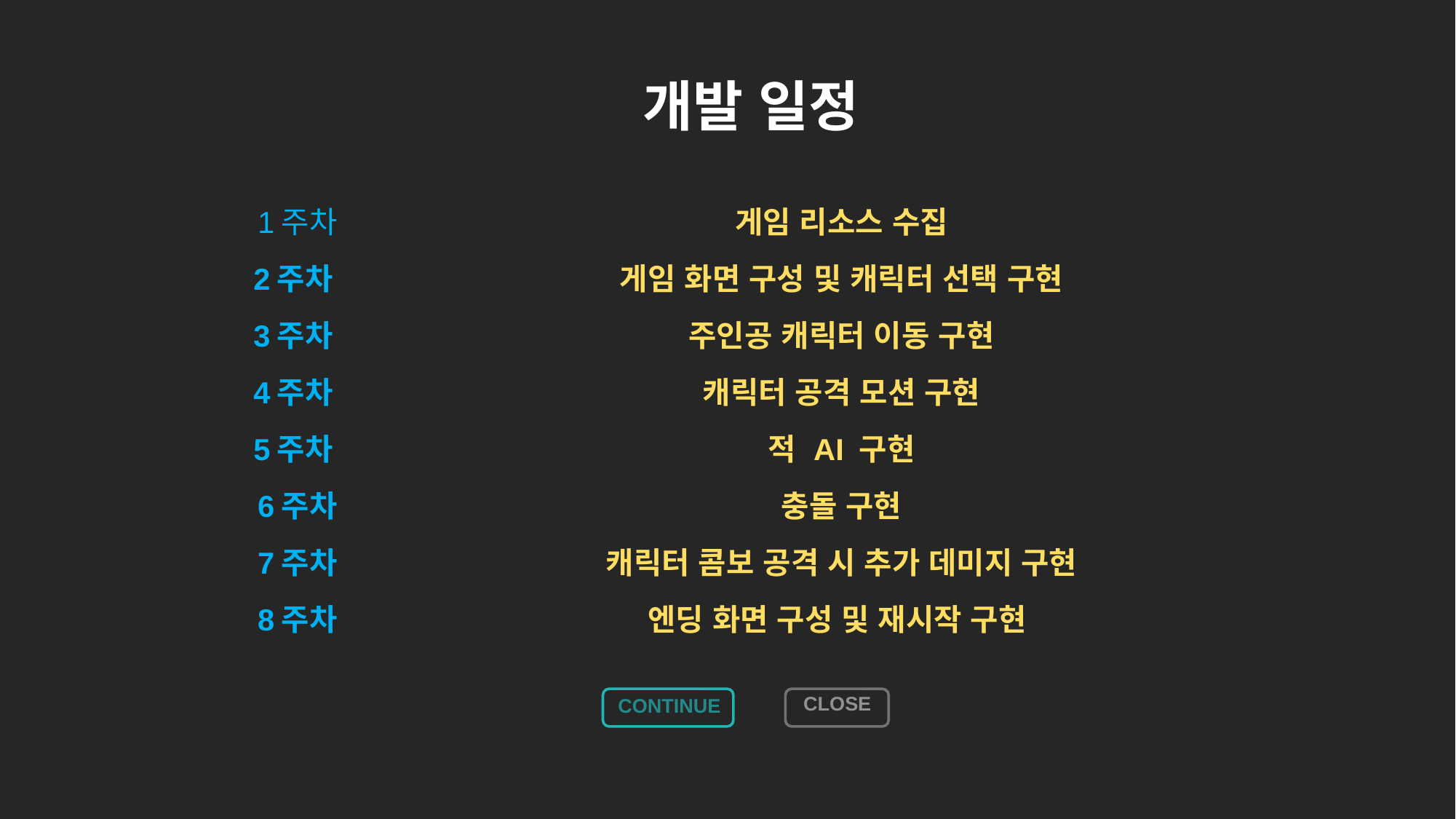

개발 일정
| 1주차 | 게임 리소스 수집 |
| --- | --- |
| 2주차 | 게임 화면 구성 및 캐릭터 선택 구현 |
| 3주차 | 주인공 캐릭터 이동 구현 |
| 4주차 | 캐릭터 공격 모션 구현 |
| 5주차 | 적 AI 구현 |
| 6주차 | 충돌 구현 |
| 7주차 | 캐릭터 콤보 공격 시 추가 데미지 구현 |
| 8주차 | 엔딩 화면 구성 및 재시작 구현 |
CLOSE
CONTINUE